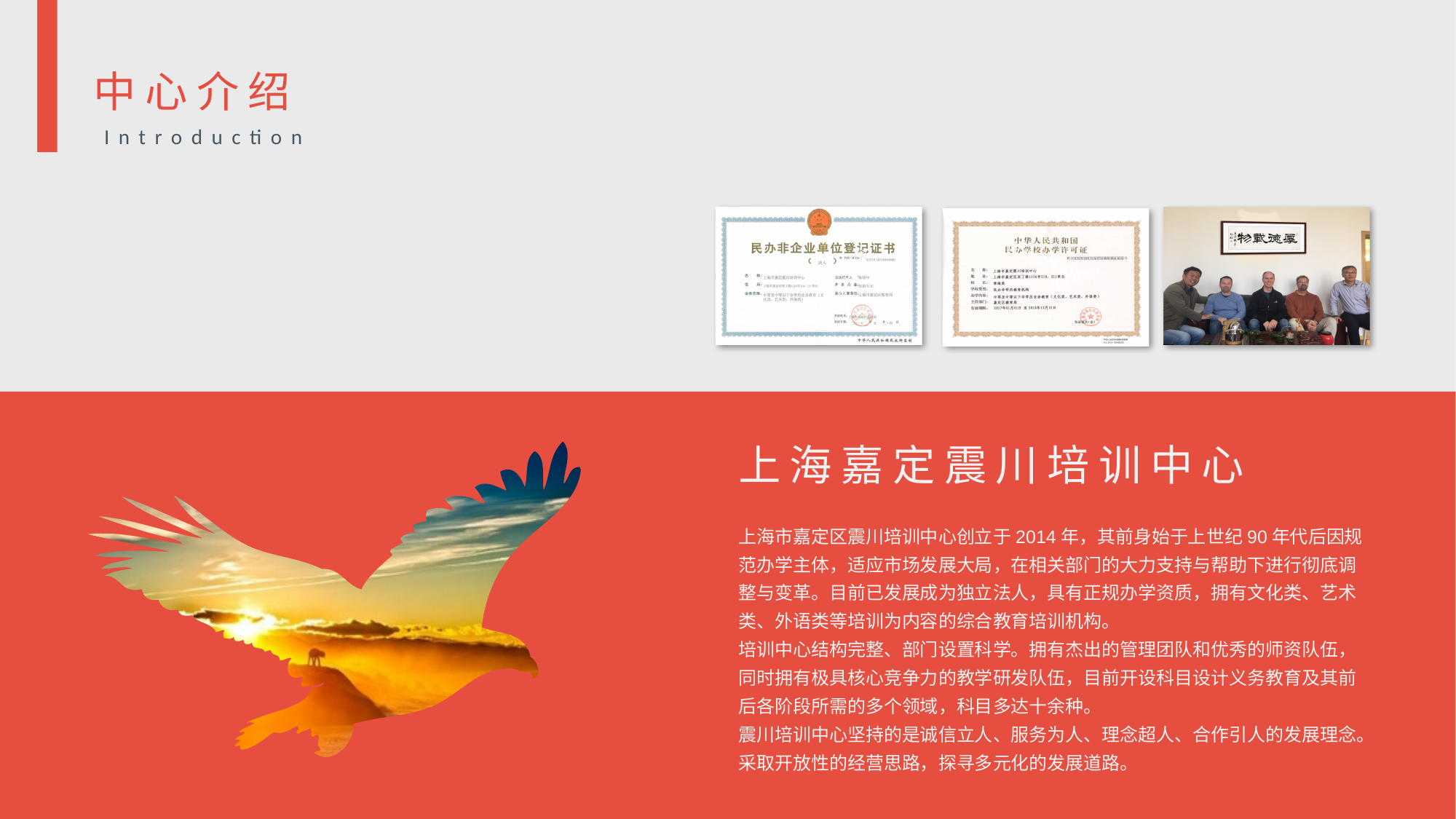

中心介绍
Introduction

上海嘉定震川培训中心

上海市嘉定区震川培训中心创立于2014年，其前身始于上世纪90年代后因规范办学主体，适应市场发展大局，在相关部门的大力支持与帮助下进行彻底调整与变革。目前已发展成为独立法人，具有正规办学资质，拥有文化类、艺术类、外语类等培训为内容的综合教育培训机构。
培训中心结构完整、部门设置科学。拥有杰出的管理团队和优秀的师资队伍，同时拥有极具核心竞争力的教学研发队伍，目前开设科目设计义务教育及其前后各阶段所需的多个领域，科目多达十余种。
震川培训中心坚持的是诚信立人、服务为人、理念超人、合作引人的发展理念。采取开放性的经营思路，探寻多元化的发展道路。